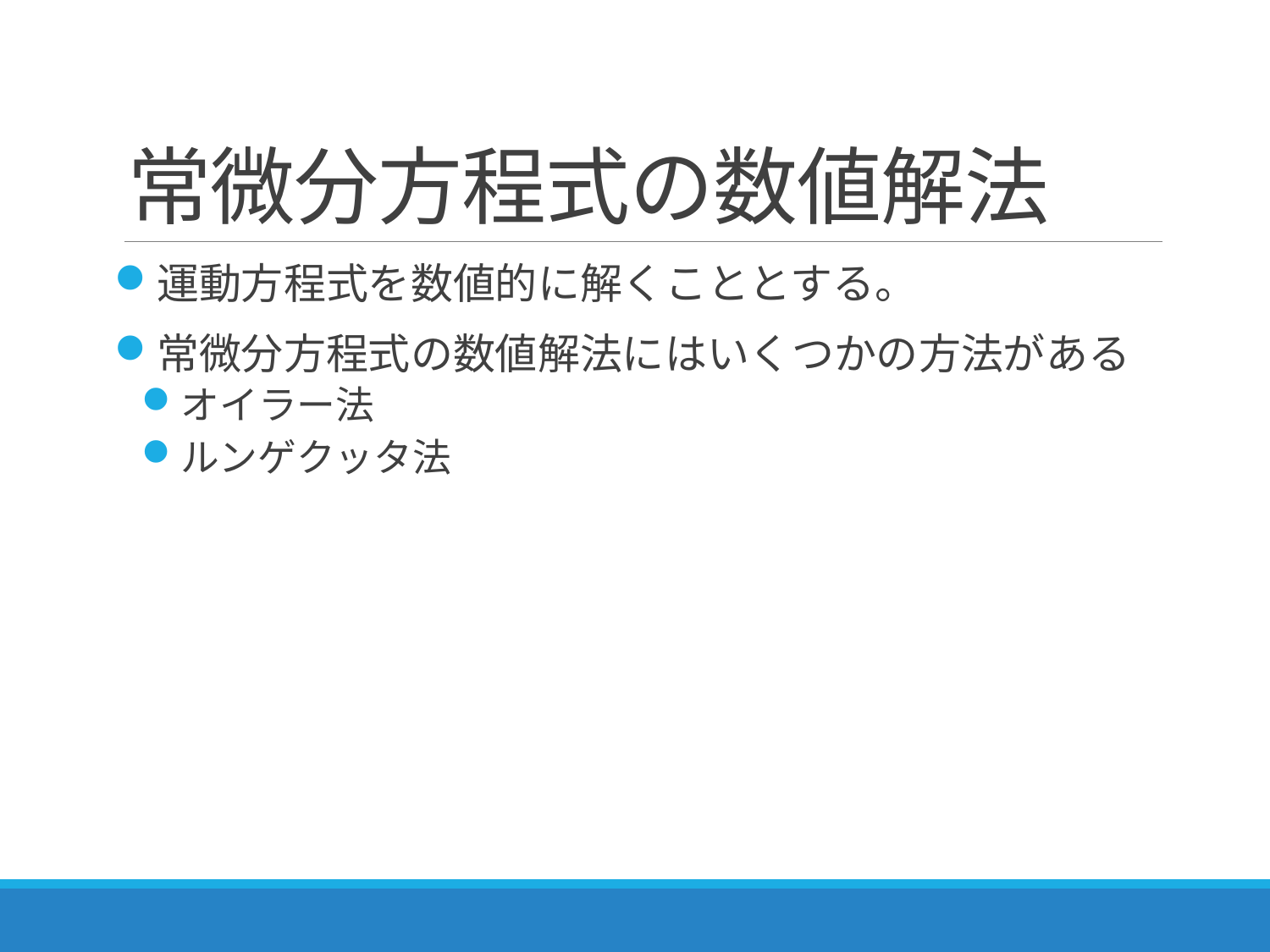

# 常微分方程式の数値解法
運動方程式を数値的に解くこととする。
常微分方程式の数値解法にはいくつかの方法がある
オイラー法
ルンゲクッタ法